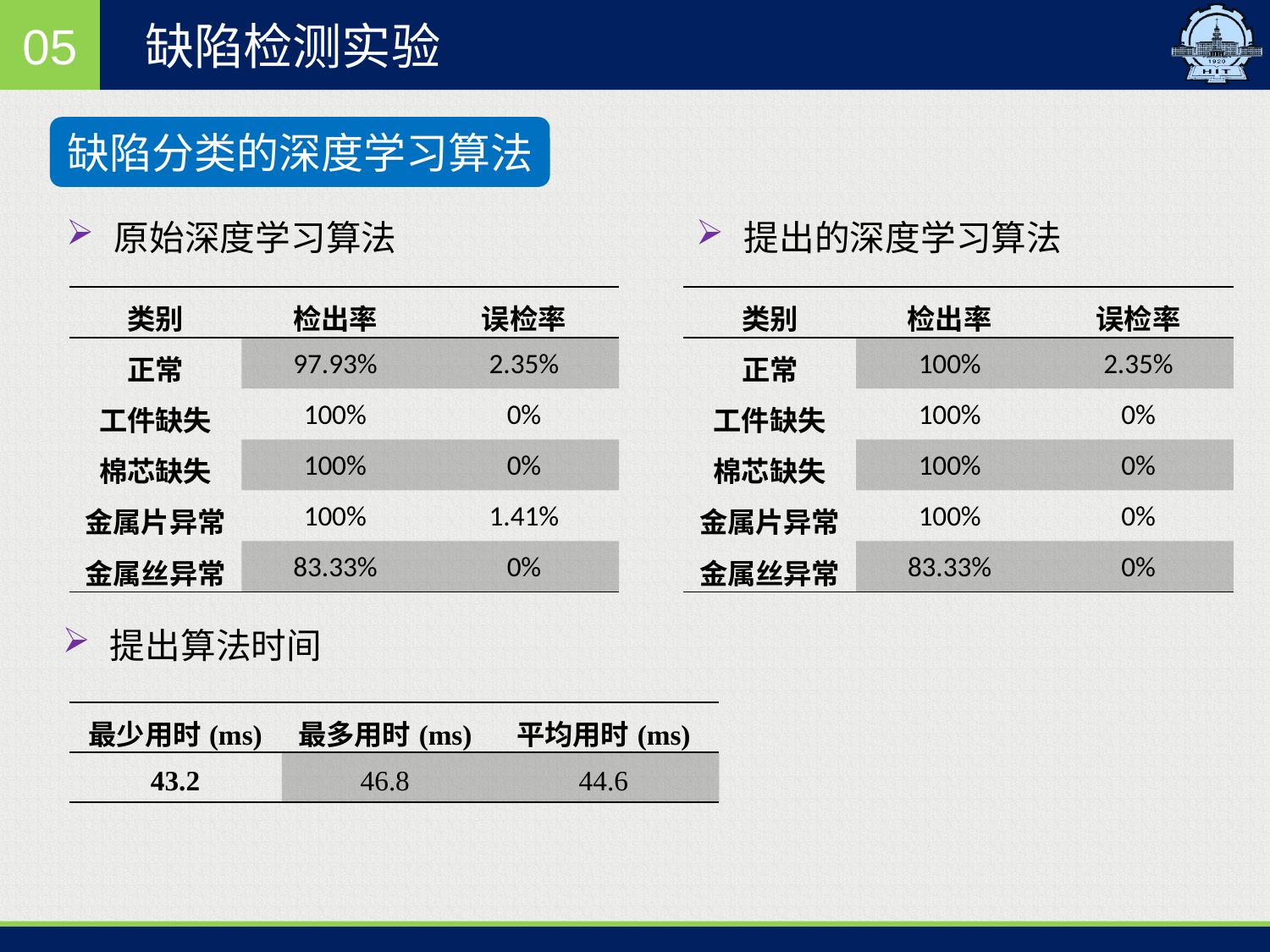

05
缺陷检测实验
缺陷分类的深度学习算法
原始深度学习算法
提出的深度学习算法
| 类别 | 检出率 | 误检率 |
| --- | --- | --- |
| 正常 | 97.93% | 2.35% |
| 工件缺失 | 100% | 0% |
| 棉芯缺失 | 100% | 0% |
| 金属片异常 | 100% | 1.41% |
| 金属丝异常 | 83.33% | 0% |
| 类别 | 检出率 | 误检率 |
| --- | --- | --- |
| 正常 | 100% | 2.35% |
| 工件缺失 | 100% | 0% |
| 棉芯缺失 | 100% | 0% |
| 金属片异常 | 100% | 0% |
| 金属丝异常 | 83.33% | 0% |
提出算法时间
| 最少用时(ms) | 最多用时(ms) | 平均用时(ms) |
| --- | --- | --- |
| 43.2 | 46.8 | 44.6 |